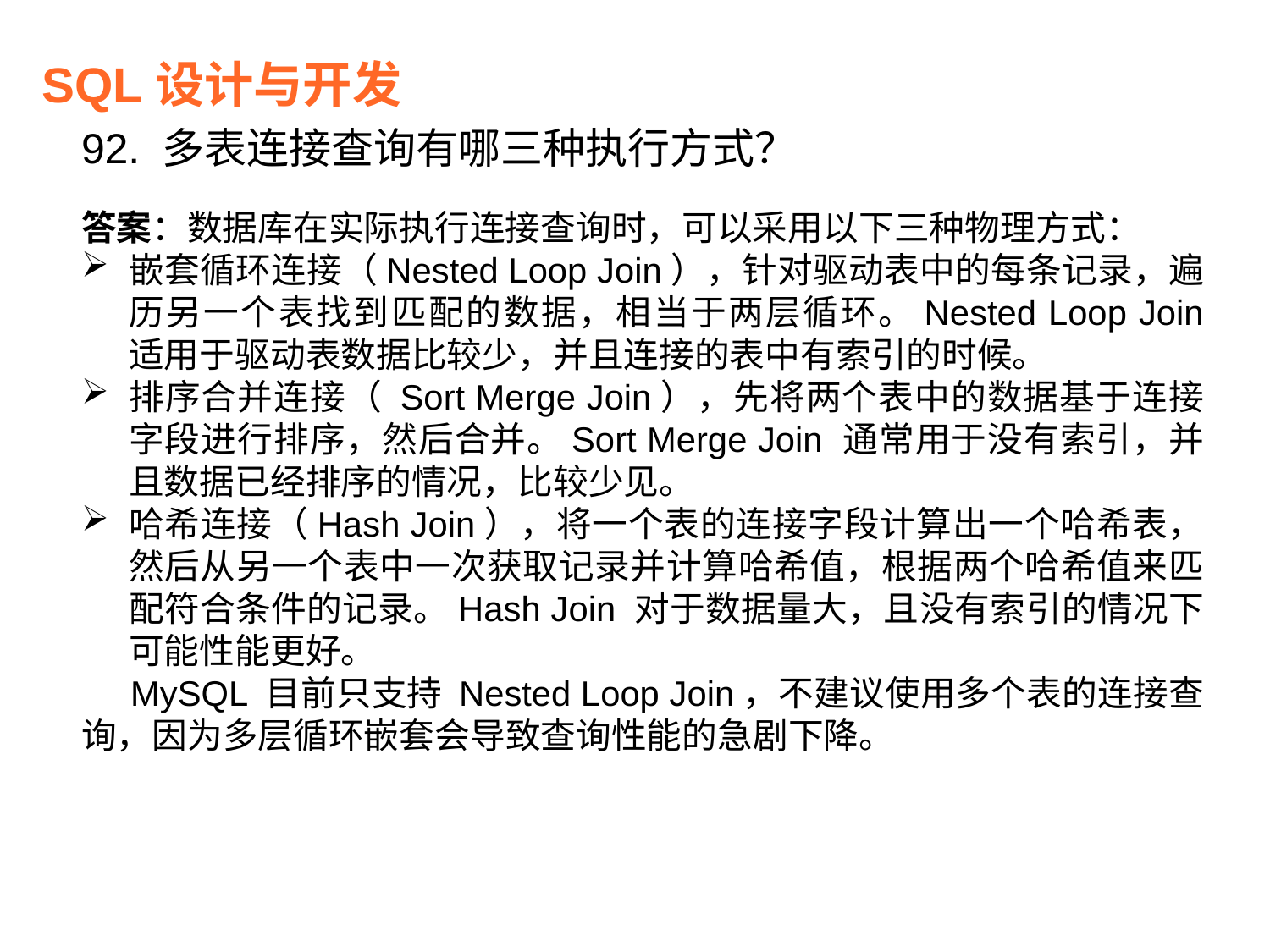

SQL设计与开发
92. 多表连接查询有哪三种执行方式？
答案：数据库在实际执行连接查询时，可以采用以下三种物理方式：
嵌套循环连接（Nested Loop Join），针对驱动表中的每条记录，遍历另一个表找到匹配的数据，相当于两层循环。Nested Loop Join 适用于驱动表数据比较少，并且连接的表中有索引的时候。
排序合并连接（ Sort Merge Join），先将两个表中的数据基于连接字段进行排序，然后合并。Sort Merge Join 通常用于没有索引，并且数据已经排序的情况，比较少见。
哈希连接（Hash Join），将一个表的连接字段计算出一个哈希表，然后从另一个表中一次获取记录并计算哈希值，根据两个哈希值来匹配符合条件的记录。Hash Join 对于数据量大，且没有索引的情况下可能性能更好。
     MySQL 目前只支持 Nested Loop Join，不建议使用多个表的连接查询，因为多层循环嵌套会导致查询性能的急剧下降。